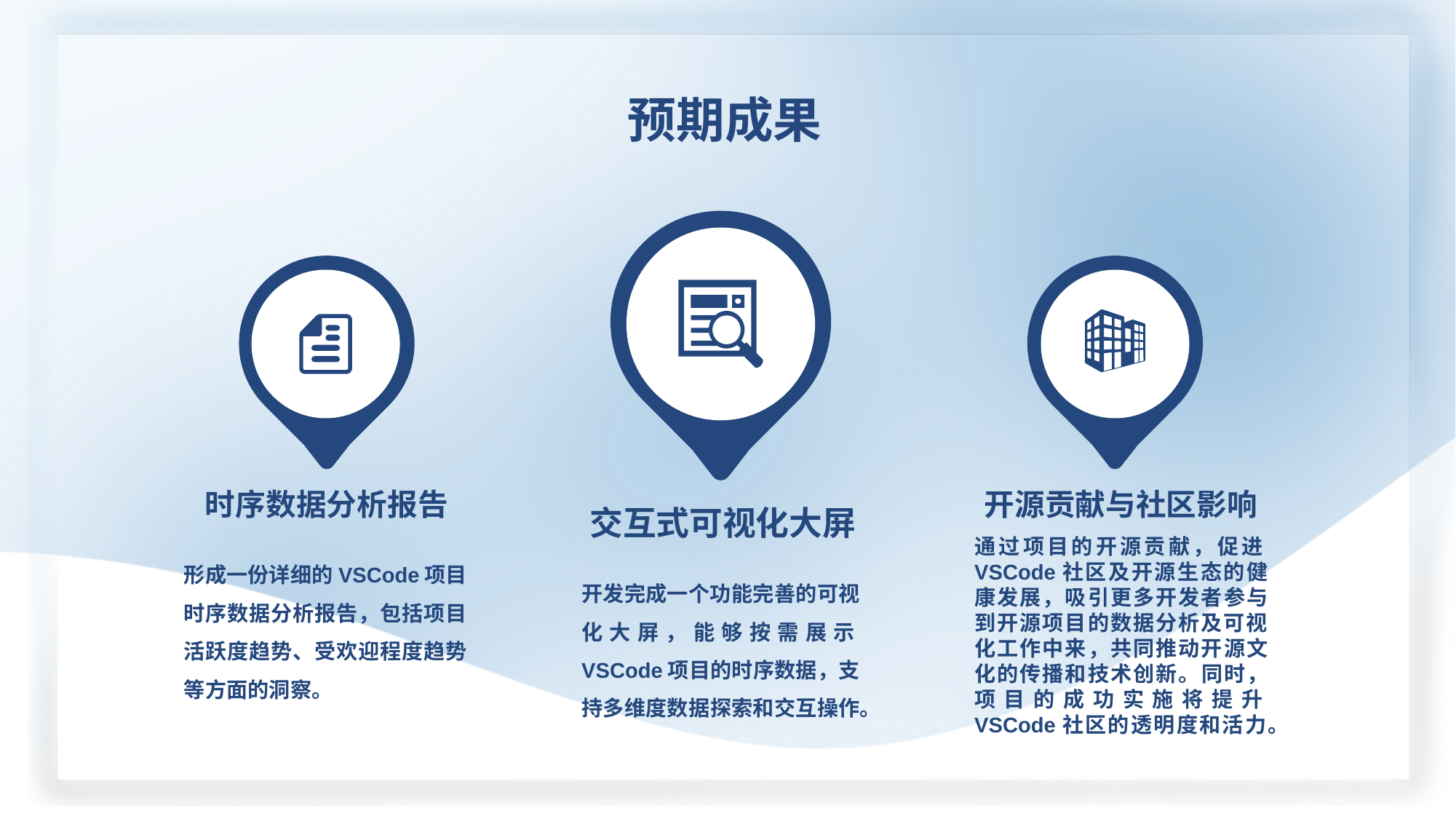

预期成果

开源贡献与社区影响
时序数据分析报告
交互式可视化大屏
通过项目的开源贡献，促进VSCode社区及开源生态的健康发展，吸引更多开发者参与到开源项目的数据分析及可视化工作中来，共同推动开源文化的传播和技术创新。同时，项目的成功实施将提升VSCode社区的透明度和活力。
形成一份详细的VSCode项目时序数据分析报告，包括项目活跃度趋势、受欢迎程度趋势等方面的洞察。
开发完成一个功能完善的可视化大屏，能够按需展示VSCode项目的时序数据，支持多维度数据探索和交互操作。